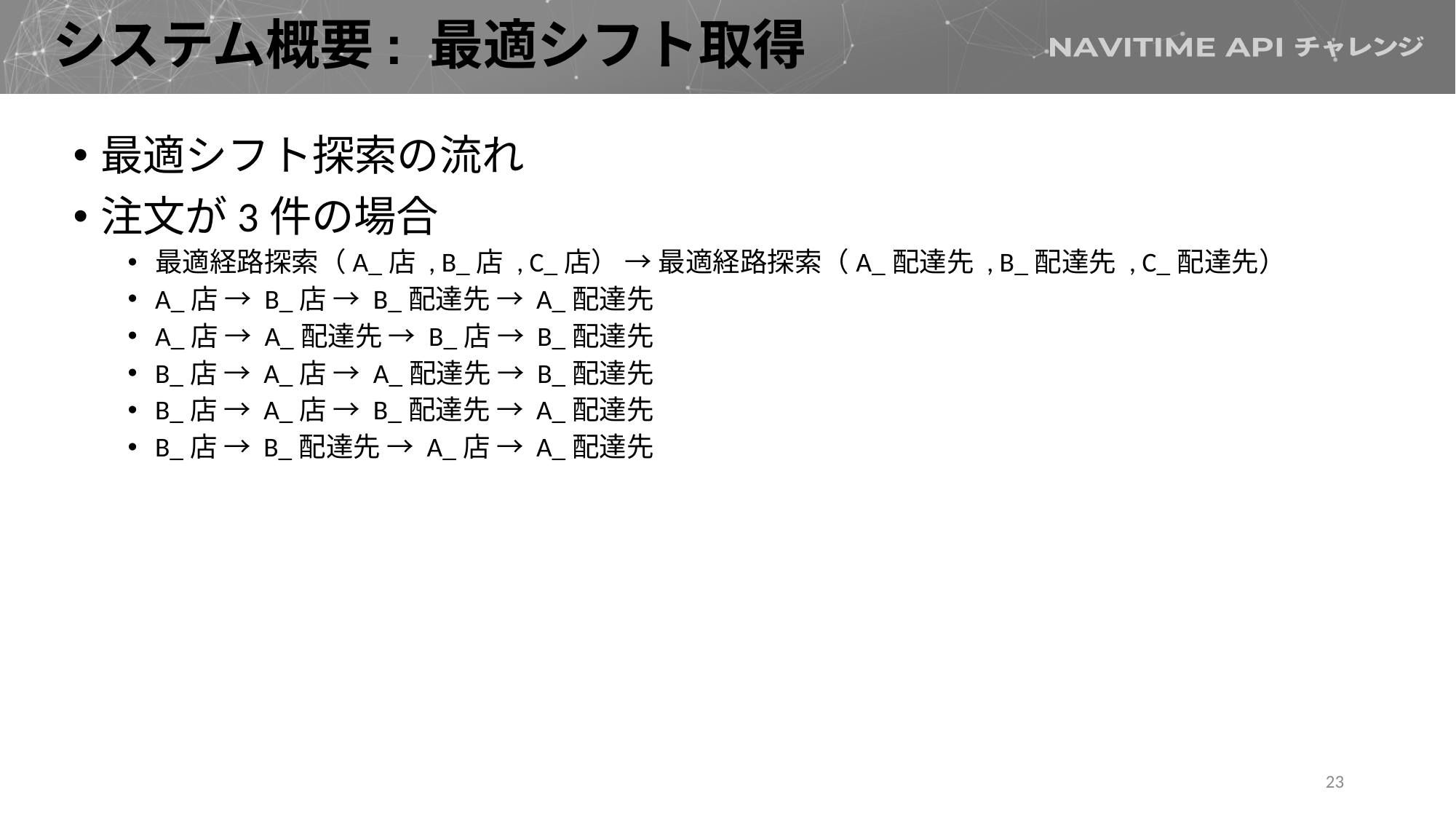

# システム概要: 最適シフト取得
最適シフト探索の流れ
注文が3件の場合
最適経路探索（A_店 , B_店 , C_店） → 最適経路探索（A_配達先 , B_配達先 , C_配達先）
A_店 → B_店 → B_配達先 → A_配達先
A_店 → A_配達先 → B_店 → B_配達先
B_店 → A_店 → A_配達先 → B_配達先
B_店 → A_店 → B_配達先 → A_配達先
B_店 → B_配達先 → A_店 → A_配達先

23